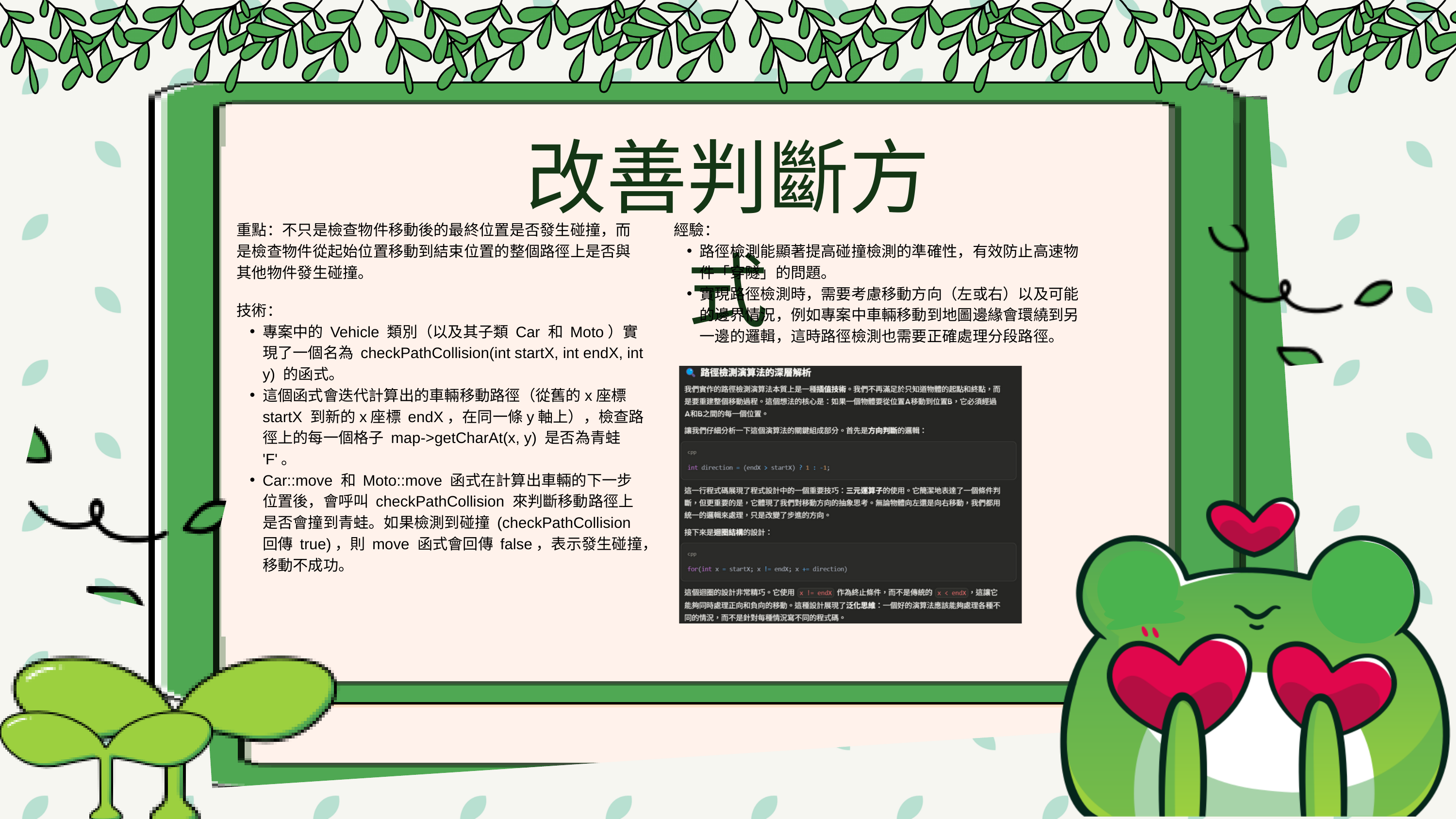

改善判斷方式

重點：不只是檢查物件移動後的最終位置是否發生碰撞，而是檢查物件從起始位置移動到結束位置的整個路徑上是否與其他物件發生碰撞。
經驗：
路徑檢測能顯著提高碰撞檢測的準確性，有效防止高速物件「穿隧」的問題。
實現路徑檢測時，需要考慮移動方向（左或右）以及可能的邊界情況，例如專案中車輛移動到地圖邊緣會環繞到另一邊的邏輯，這時路徑檢測也需要正確處理分段路徑。

技術：
專案中的 Vehicle 類別（以及其子類 Car 和 Moto）實現了一個名為 checkPathCollision(int startX, int endX, int y) 的函式。
這個函式會迭代計算出的車輛移動路徑（從舊的x座標 startX 到新的x座標 endX，在同一條y軸上），檢查路徑上的每一個格子 map->getCharAt(x, y) 是否為青蛙 'F'。
Car::move 和 Moto::move 函式在計算出車輛的下一步位置後，會呼叫 checkPathCollision 來判斷移動路徑上是否會撞到青蛙。如果檢測到碰撞 (checkPathCollision 回傳 true)，則 move 函式會回傳 false，表示發生碰撞，移動不成功。